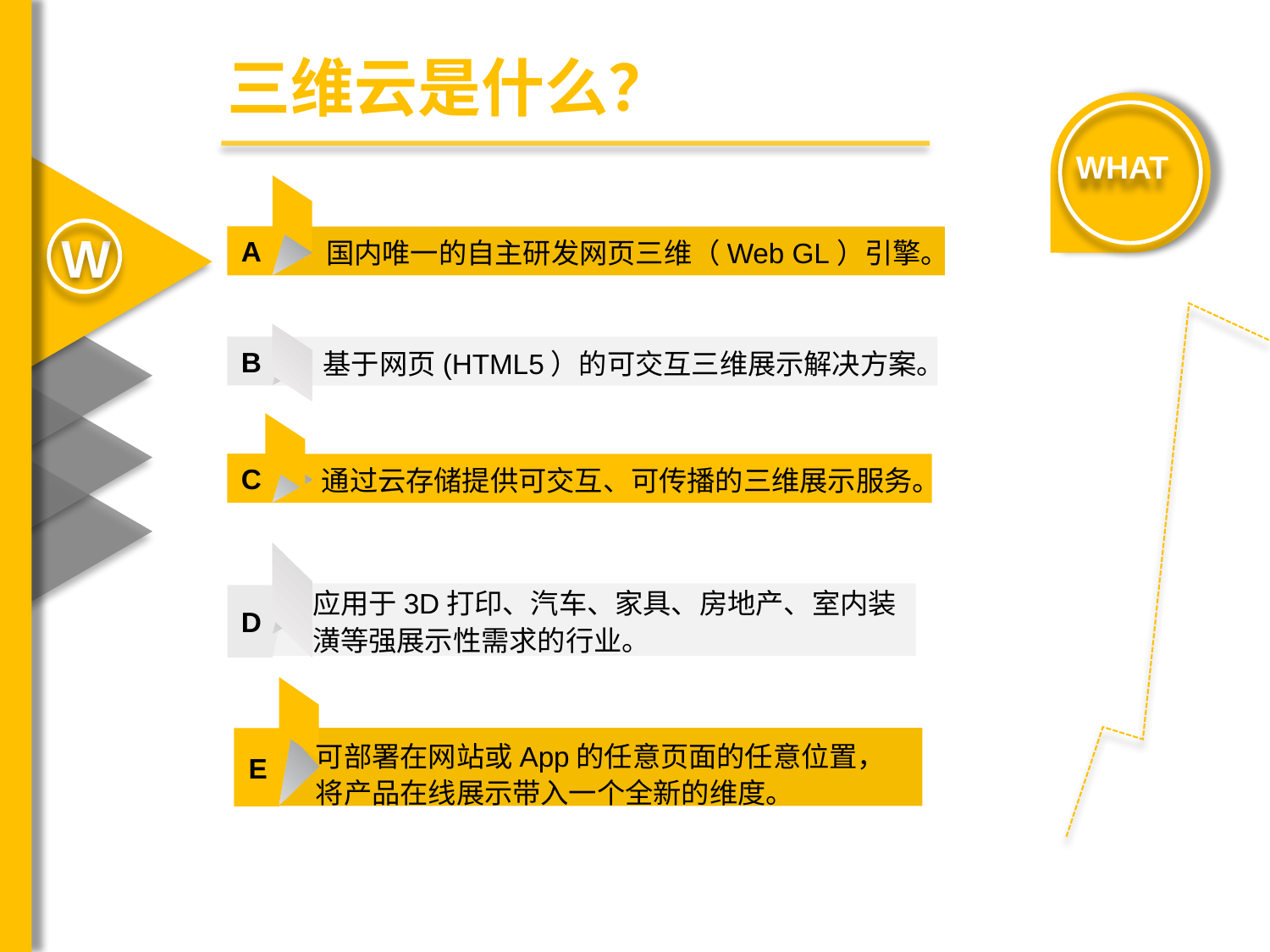

三维云是什么？

WHAT

W

A
国内唯一的自主研发网页三维（Web GL）引擎。

B
基于网页(HTML5）的可交互三维展示解决方案。

C
通过云存储提供可交互、可传播的三维展示服务。

应用于3D打印、汽车、家具、房地产、室内装潢等强展示性需求的行业。
D

E
可部署在网站或App的任意页面的任意位置，将产品在线展示带入一个全新的维度。